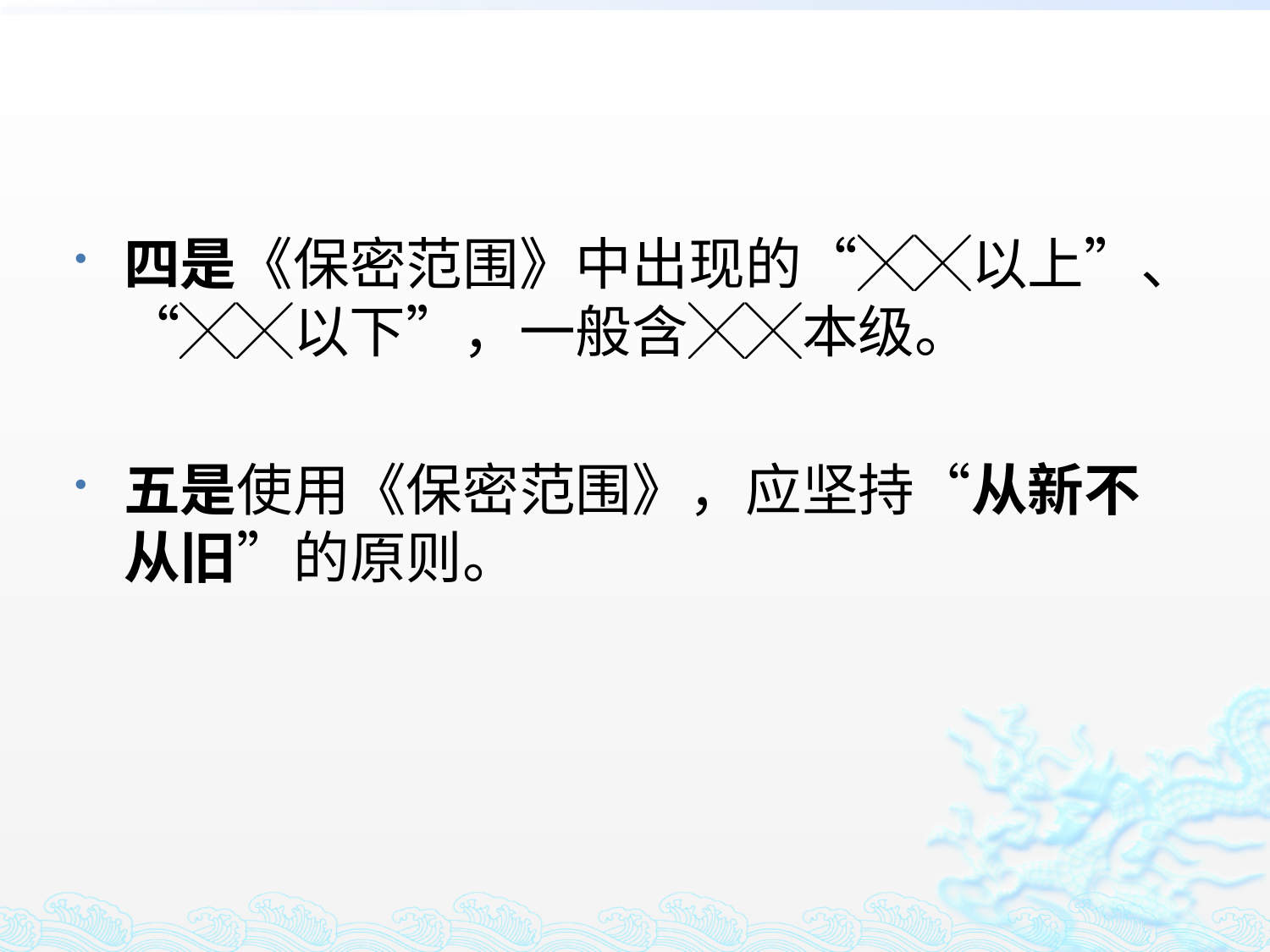

#
四是《保密范围》中出现的“╳╳以上”、“╳╳以下”，一般含╳╳本级。

五是使用《保密范围》，应坚持“从新不从旧”的原则。